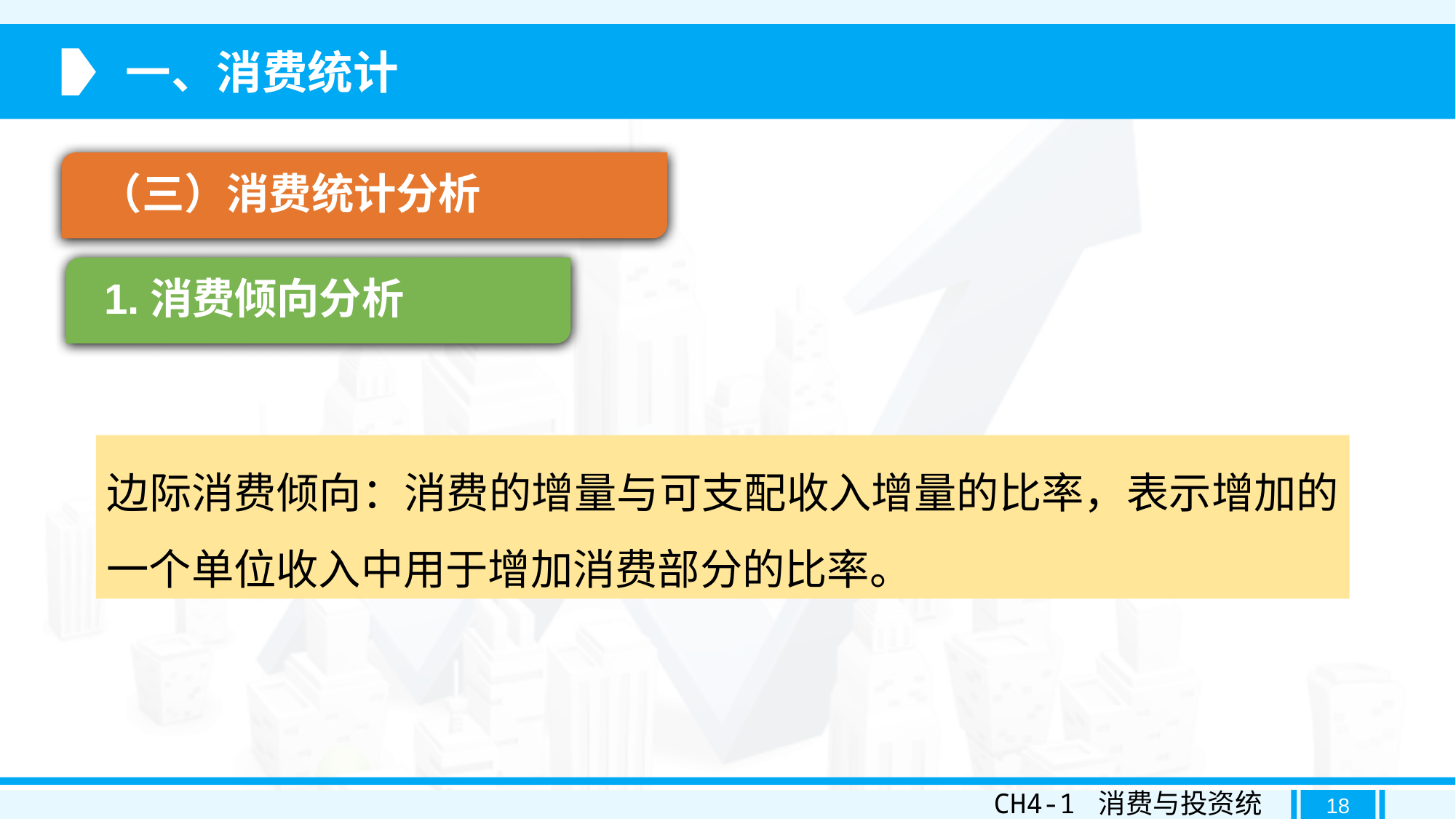

一、消费统计

（三）消费统计分析
1.消费倾向分析
边际消费倾向：消费的增量与可支配收入增量的比率，表示增加的一个单位收入中用于增加消费部分的比率。
CH4-1 消费与投资统计
18